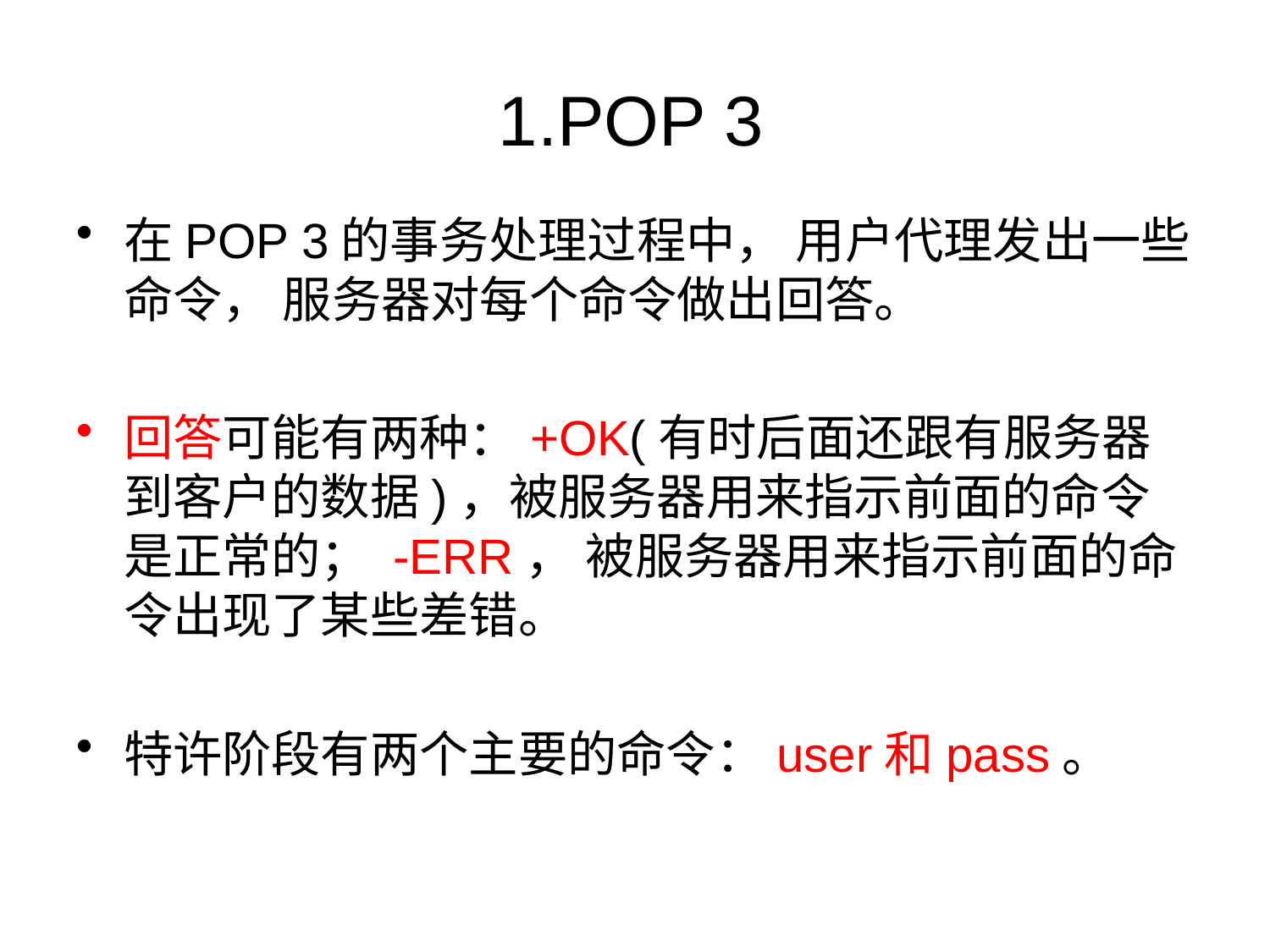

# 1.POP 3
在POP 3的事务处理过程中， 用户代理发出一些命令， 服务器对每个命令做出回答。

回答可能有两种：+OK(有时后面还跟有服务器到客户的数据)，被服务器用来指示前面的命令是正常的； -ERR， 被服务器用来指示前面的命令出现了某些差错。

特许阶段有两个主要的命令：user和pass。